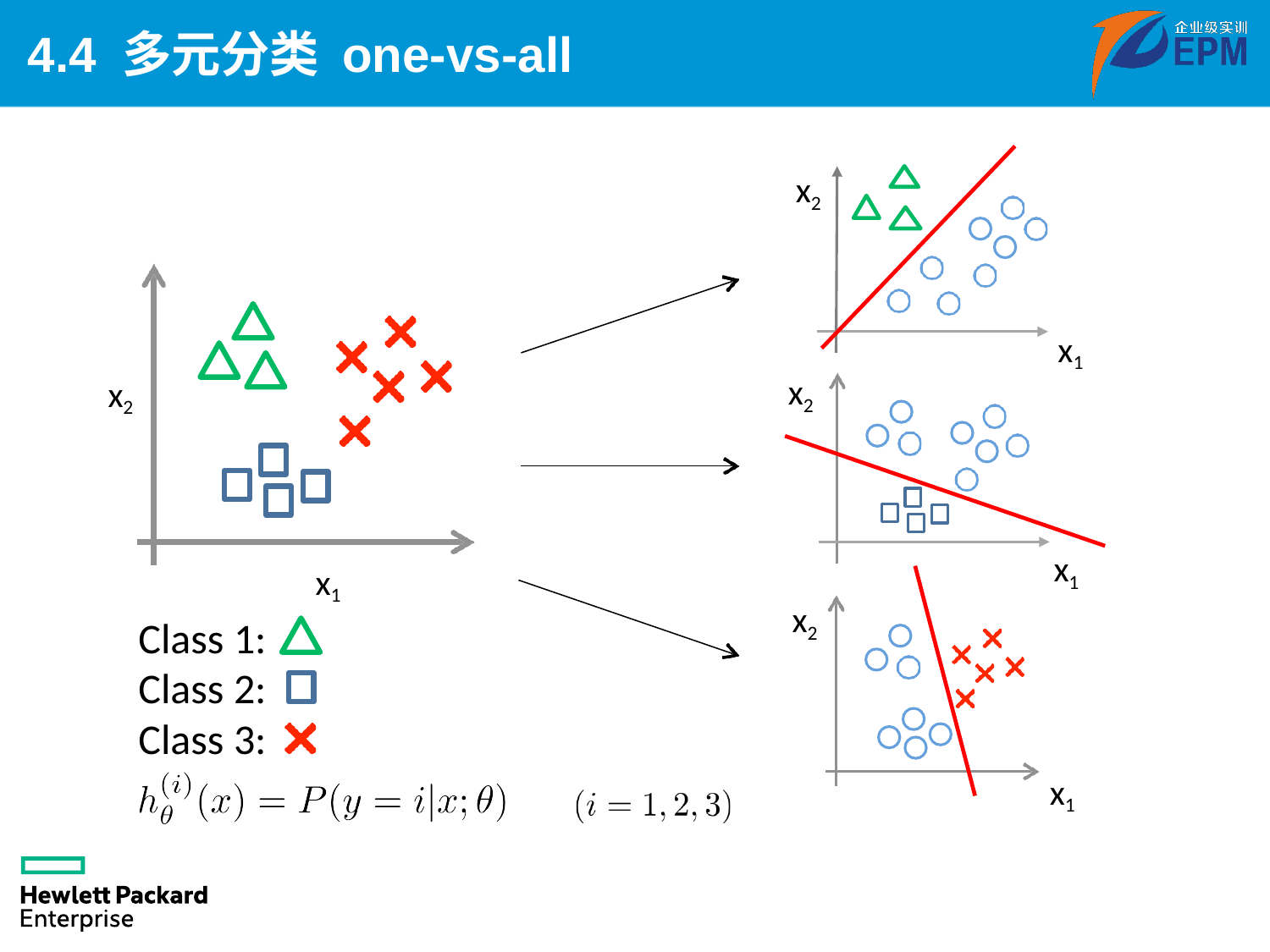

# 4.4 多元分类 one-vs-all
x2

x1

x2
x2

x1
x1

x2

Class 1:
Class 2:
Class 3:

x1